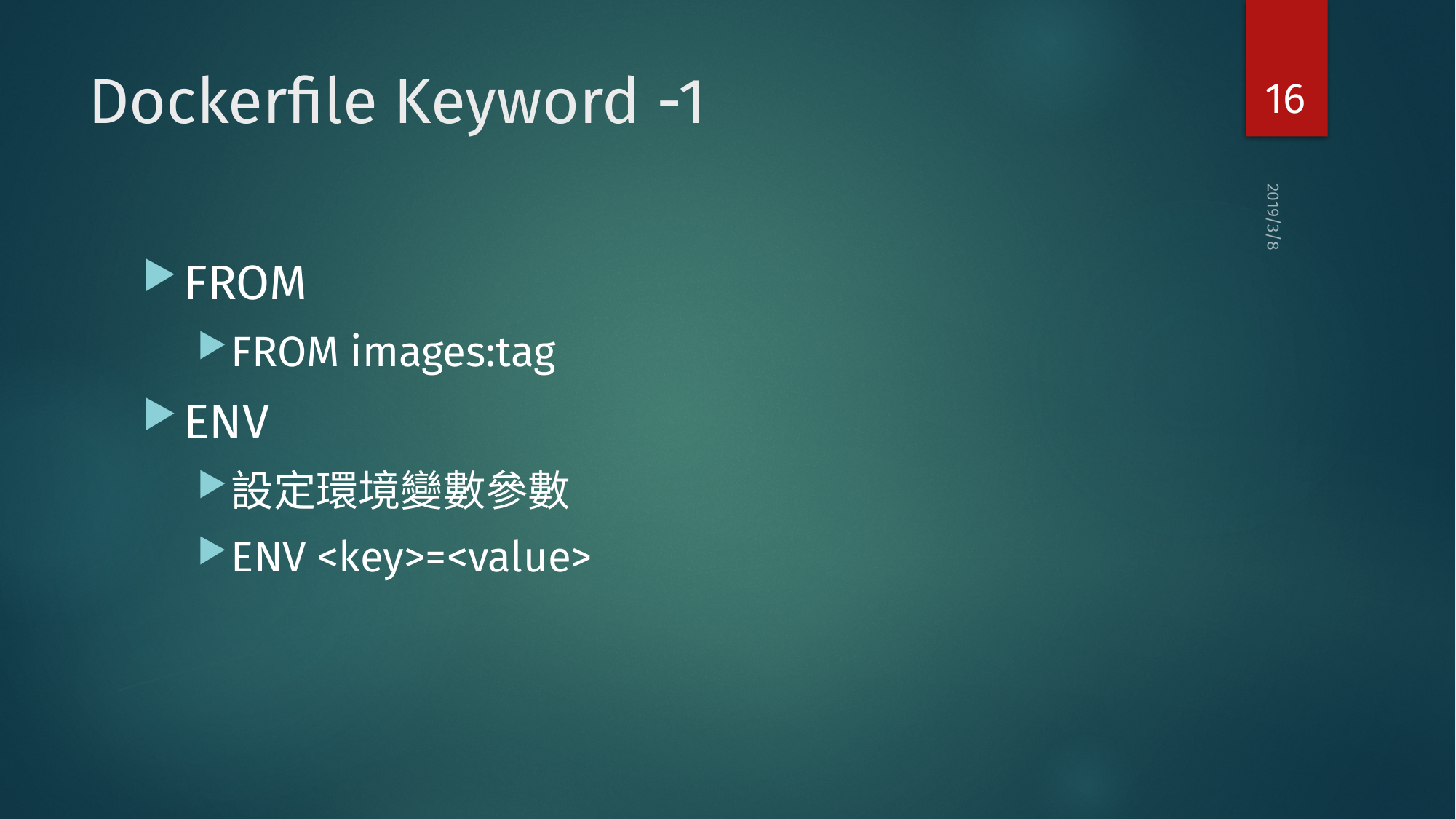

16
# Dockerfile Keyword -1
2019/3/8
FROM
FROM images:tag
ENV
設定環境變數參數
ENV <key>=<value>